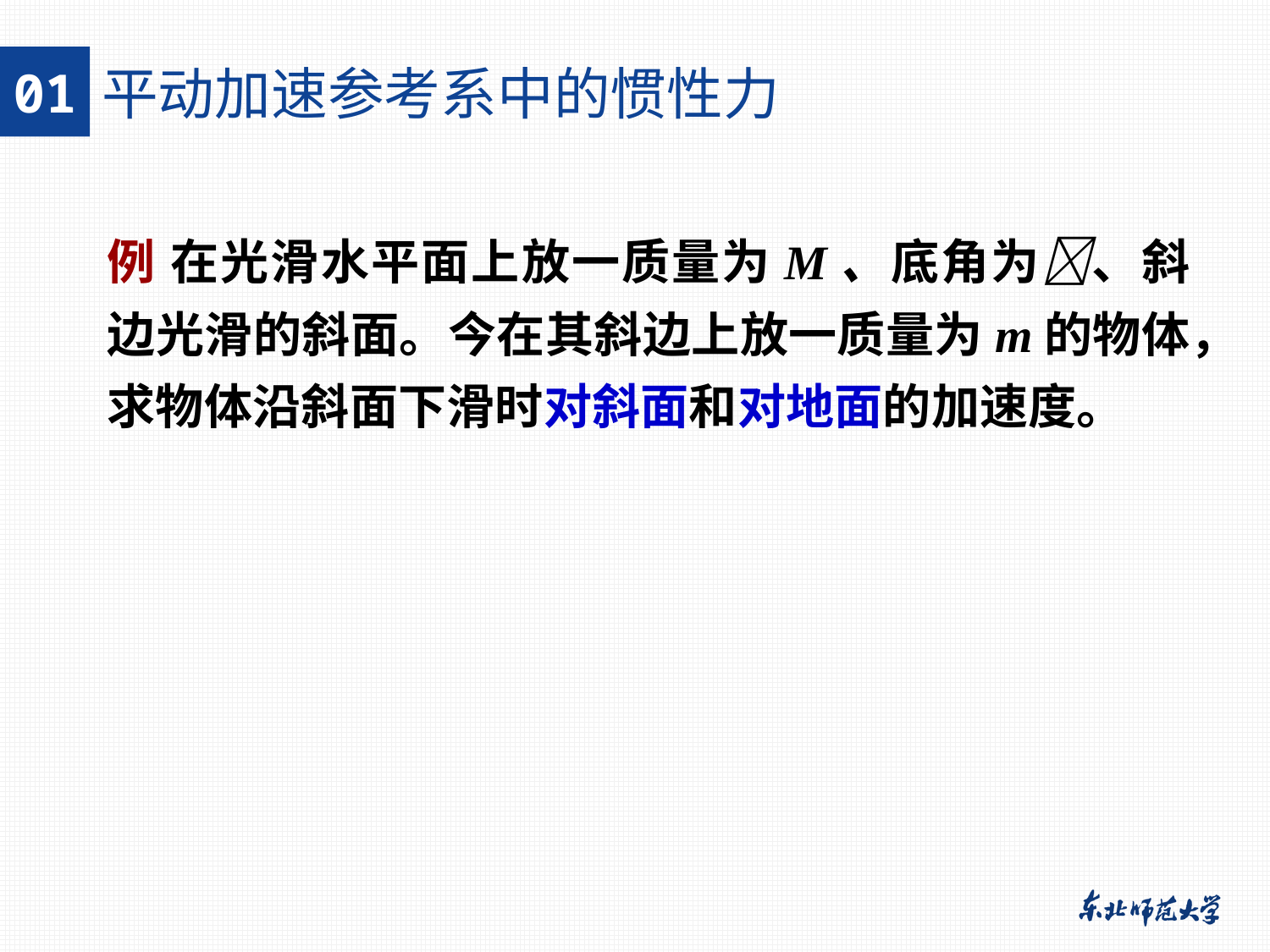

01
平动加速参考系中的惯性力
例 在光滑水平面上放一质量为M、底角为θ、斜边光滑的斜面。今在其斜边上放一质量为m的物体，求物体沿斜面下滑时对斜面和对地面的加速度。